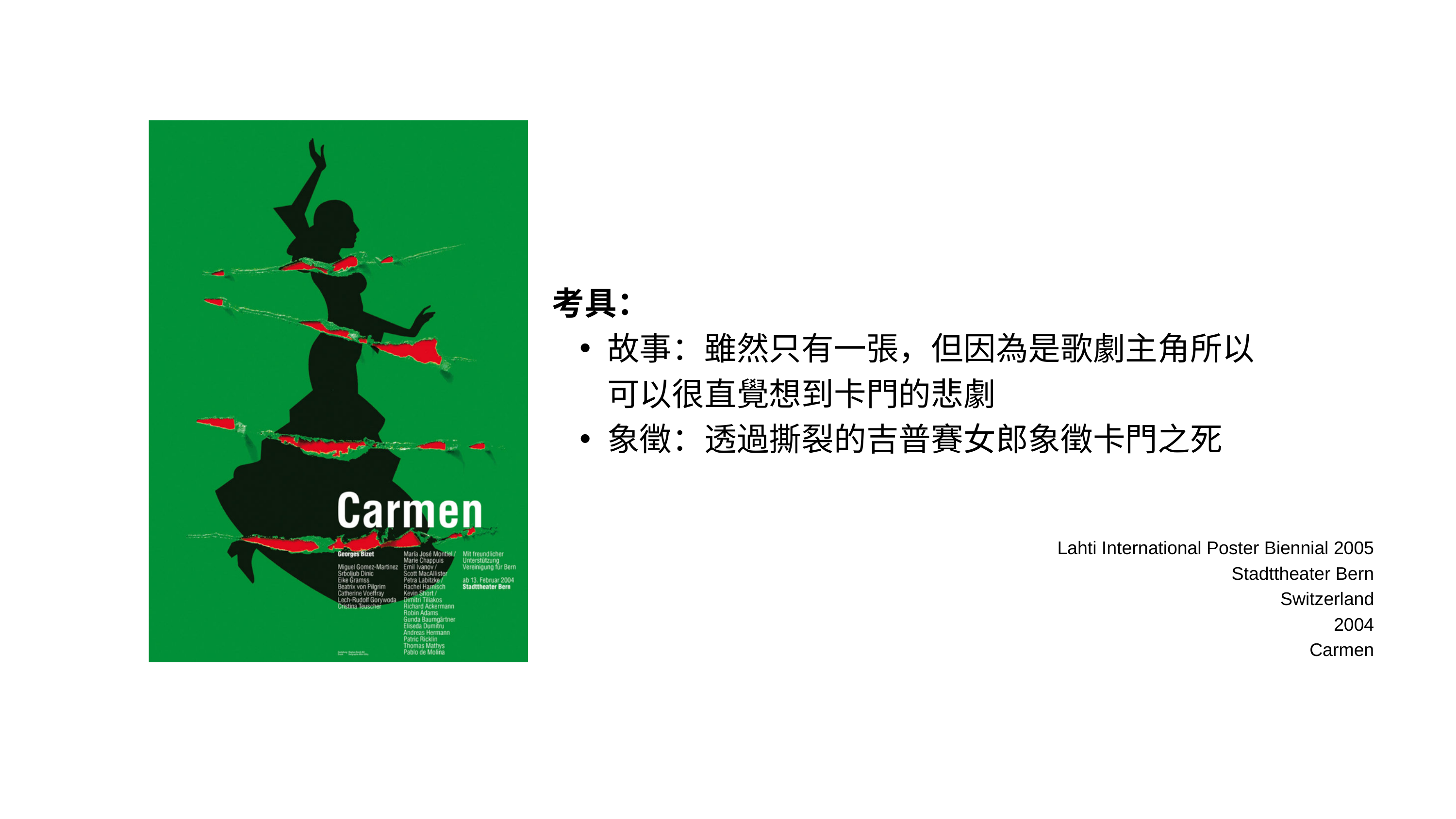

考具：
故事：雖然只有一張，但因為是歌劇主角所以可以很直覺想到卡門的悲劇
象徵：透過撕裂的吉普賽女郎象徵卡門之死
Lahti International Poster Biennial 2005
Stadttheater Bern
Switzerland
2004
Carmen